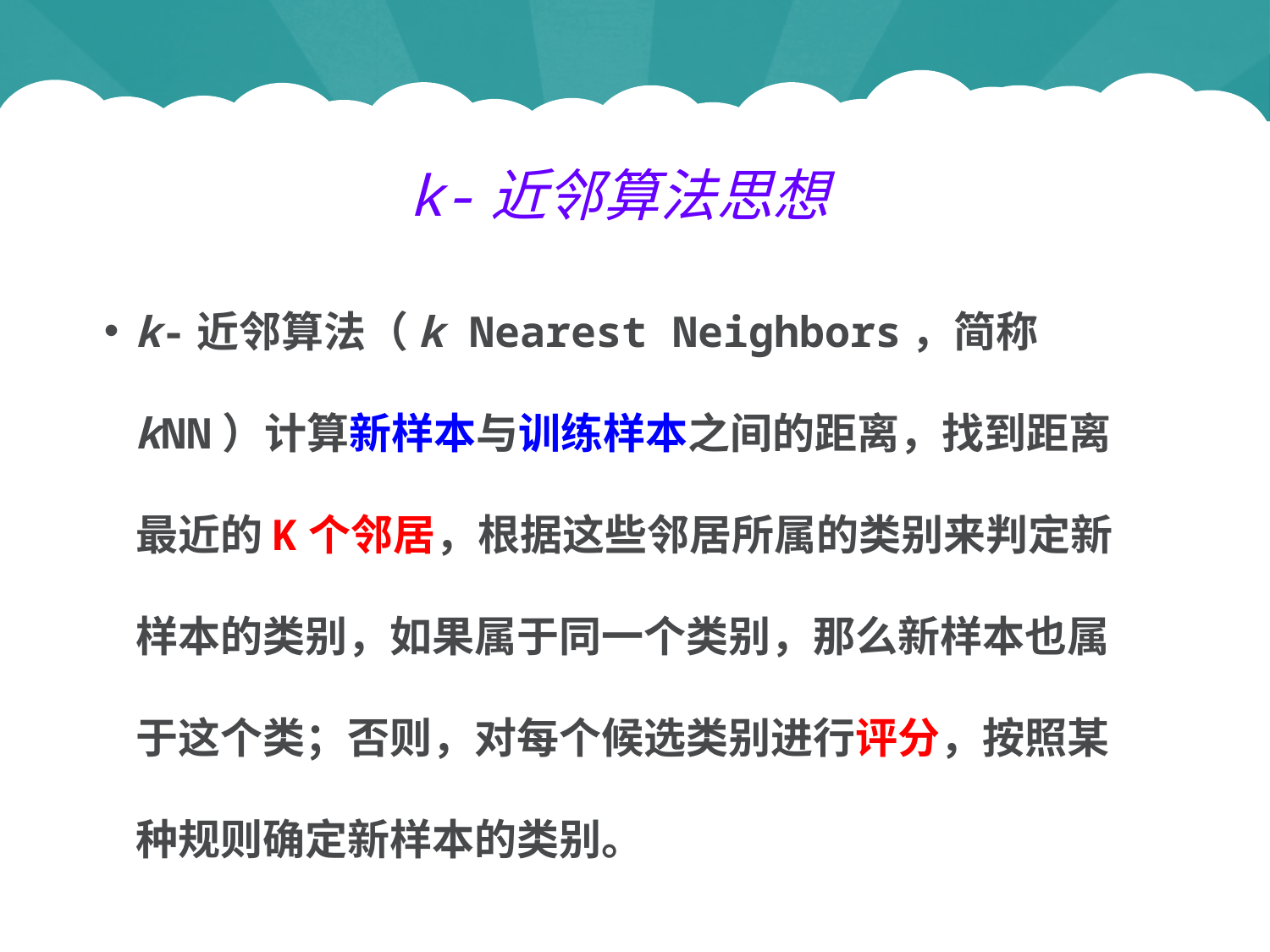

k-近邻算法思想
k-近邻算法（k Nearest Neighbors，简称kNN）计算新样本与训练样本之间的距离，找到距离最近的K个邻居，根据这些邻居所属的类别来判定新样本的类别，如果属于同一个类别，那么新样本也属于这个类；否则，对每个候选类别进行评分，按照某种规则确定新样本的类别。